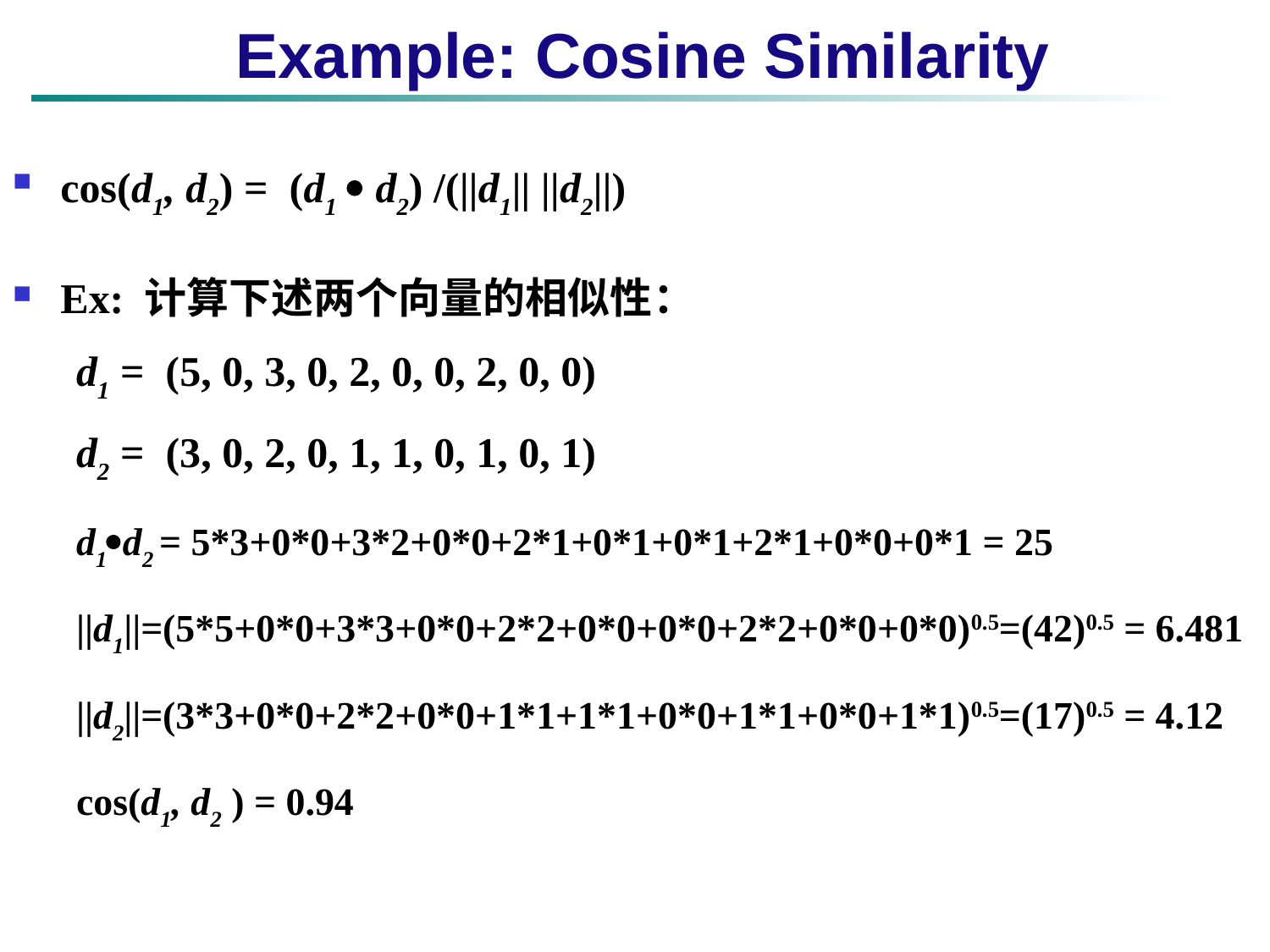

# Example: Cosine Similarity

cos(d1, d2) =  (d1 • d2) /(||d1|| ||d2||)

Ex: 计算下述两个向量的相似性：
d1 =  (5, 0, 3, 0, 2, 0, 0, 2, 0, 0)
d2 =  (3, 0, 2, 0, 1, 1, 0, 1, 0, 1)
d1•d2 = 5*3+0*0+3*2+0*0+2*1+0*1+0*1+2*1+0*0+0*1 = 25
||d1||=(5*5+0*0+3*3+0*0+2*2+0*0+0*0+2*2+0*0+0*0)0.5=(42)0.5 = 6.481
||d2||=(3*3+0*0+2*2+0*0+1*1+1*1+0*0+1*1+0*0+1*1)0.5=(17)0.5 = 4.12
cos(d1, d2 ) = 0.94
77